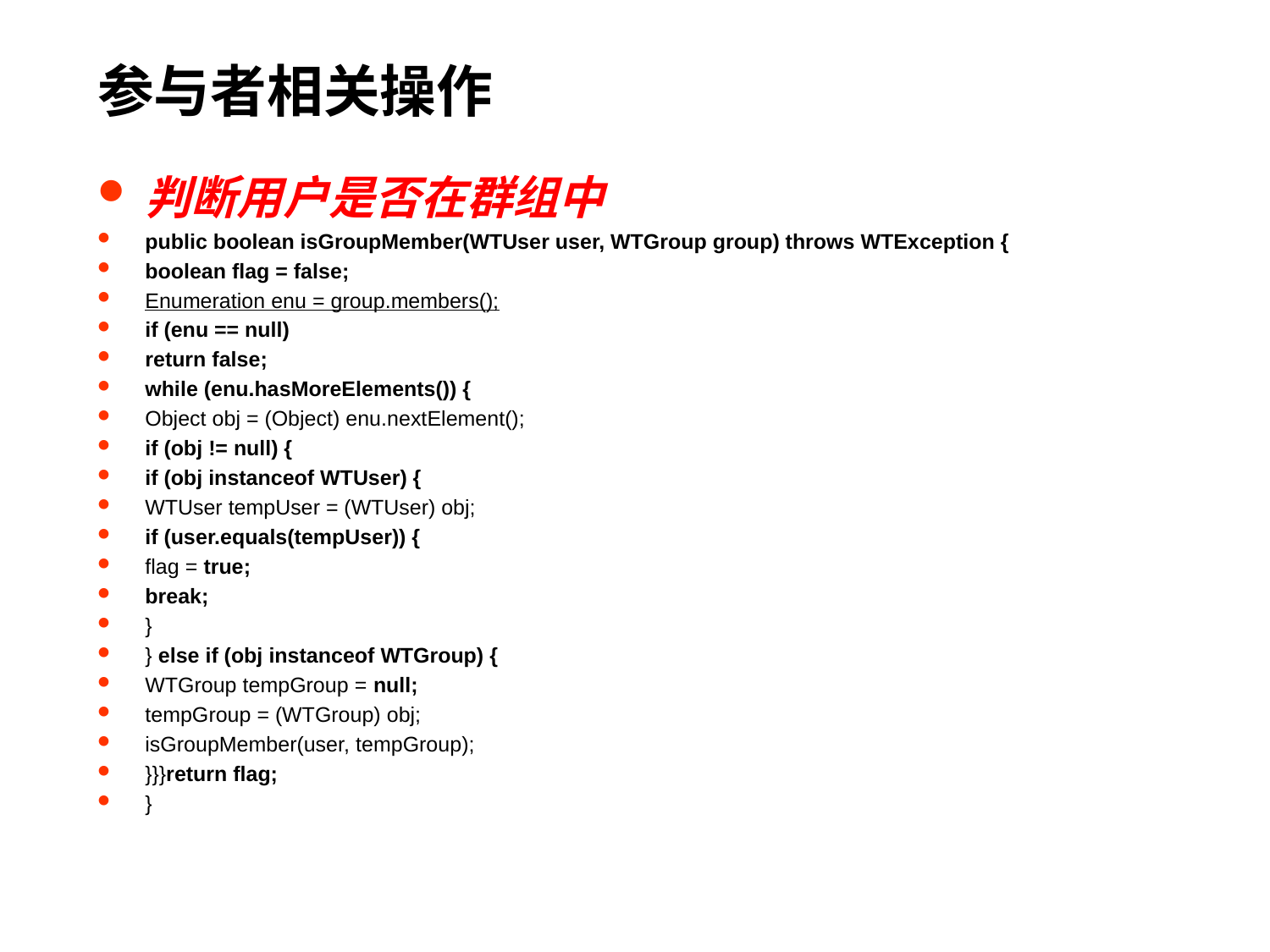

# 参与者相关操作
判断用户是否在群组中
public boolean isGroupMember(WTUser user, WTGroup group) throws WTException {
boolean flag = false;
Enumeration enu = group.members();
if (enu == null)
return false;
while (enu.hasMoreElements()) {
Object obj = (Object) enu.nextElement();
if (obj != null) {
if (obj instanceof WTUser) {
WTUser tempUser = (WTUser) obj;
if (user.equals(tempUser)) {
flag = true;
break;
}
} else if (obj instanceof WTGroup) {
WTGroup tempGroup = null;
tempGroup = (WTGroup) obj;
isGroupMember(user, tempGroup);
}}}return flag;
}